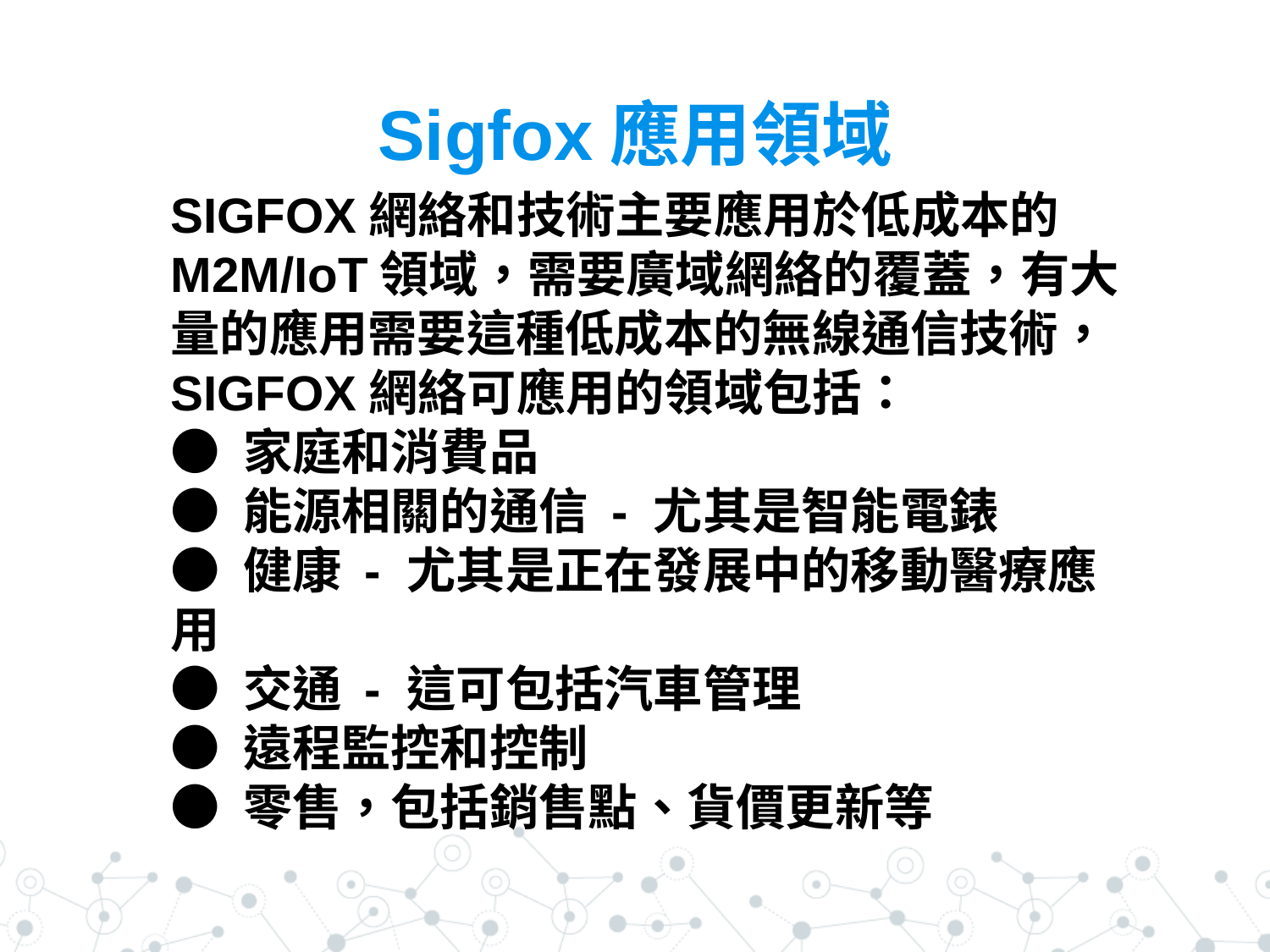

# Sigfox應用領域
SIGFOX網絡和技術主要應用於低成本的M2M/IoT領域，需要廣域網絡的覆蓋，有大量的應用需要這種低成本的無線通信技術，SIGFOX網絡可應用的領域包括：
● 家庭和消費品
● 能源相關的通信 - 尤其是智能電錶
● 健康 - 尤其是正在發展中的移動醫療應用
● 交通 - 這可包括汽車管理
● 遠程監控和控制
● 零售，包括銷售點、貨價更新等